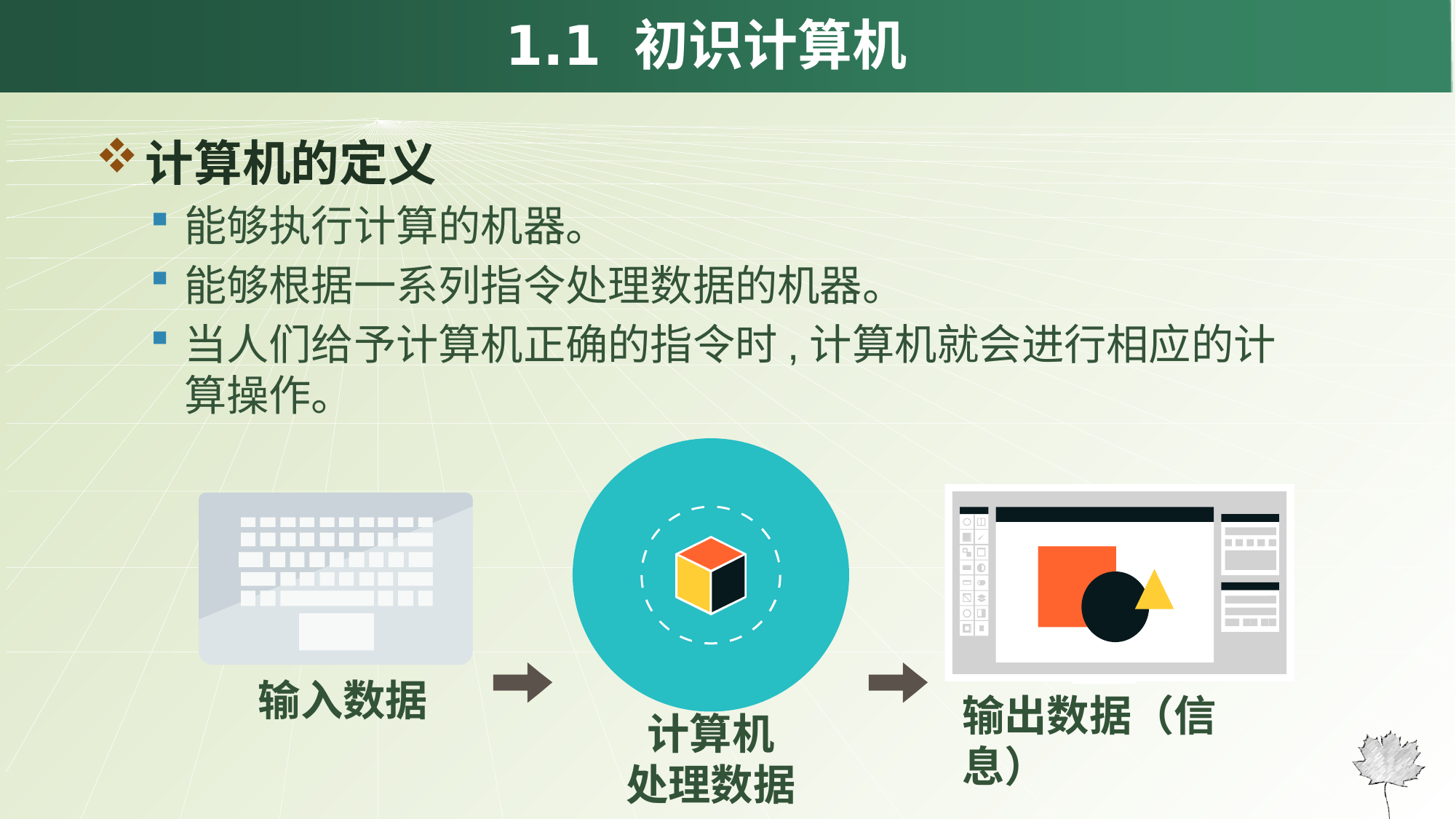

1.1 初识计算机
计算机的定义
能够执行计算的机器。
能够根据一系列指令处理数据的机器。
当人们给予计算机正确的指令时,计算机就会进行相应的计算操作。

计算机
处理数据

输出数据（信息）

输入数据